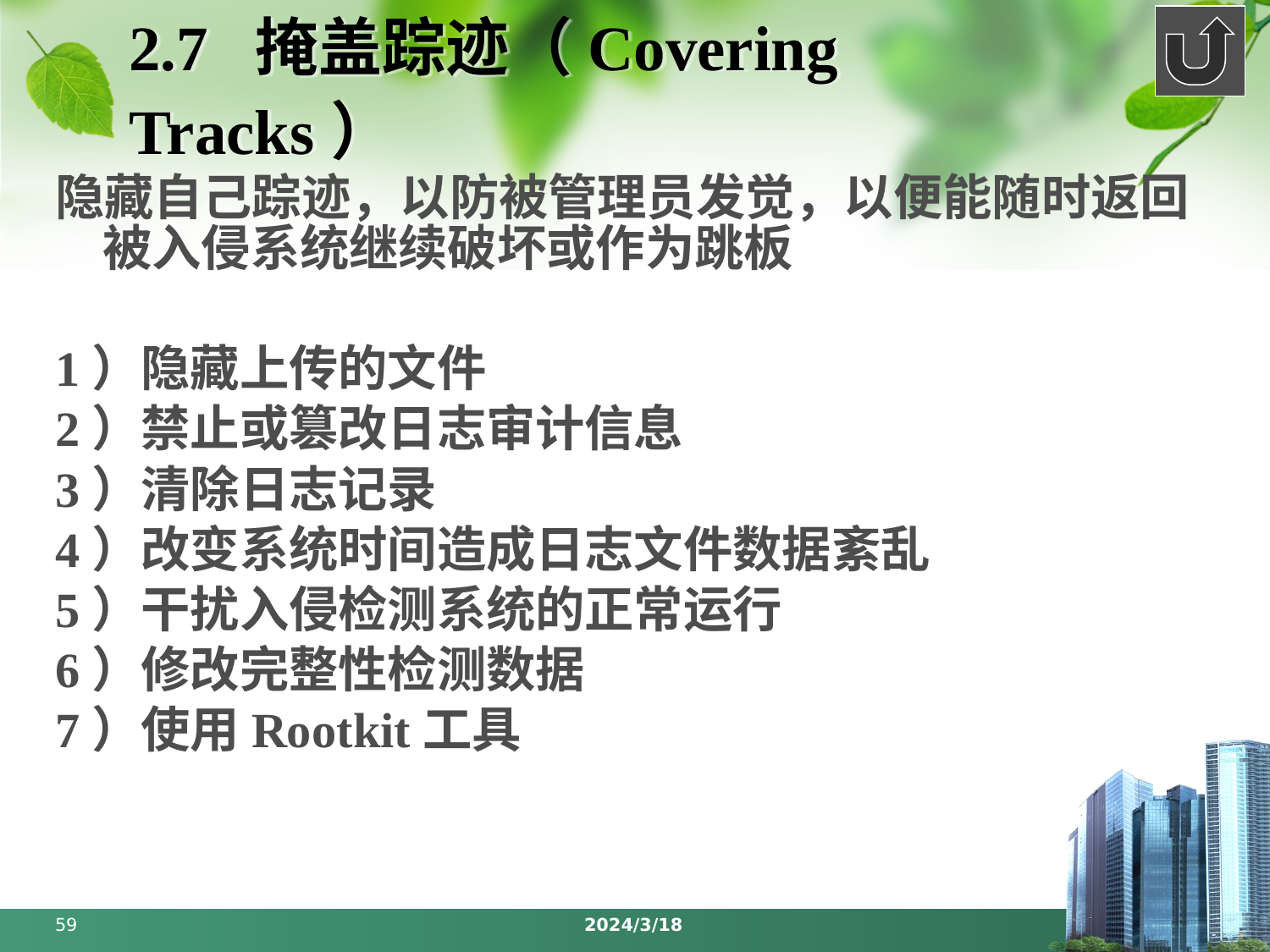

# 2.7  掩盖踪迹（Covering Tracks）
隐藏自己踪迹，以防被管理员发觉，以便能随时返回被入侵系统继续破坏或作为跳板

1）隐藏上传的文件
2）禁止或篡改日志审计信息
3）清除日志记录
4）改变系统时间造成日志文件数据紊乱
5）干扰入侵检测系统的正常运行
6）修改完整性检测数据
7）使用Rootkit工具
59
2024/3/18